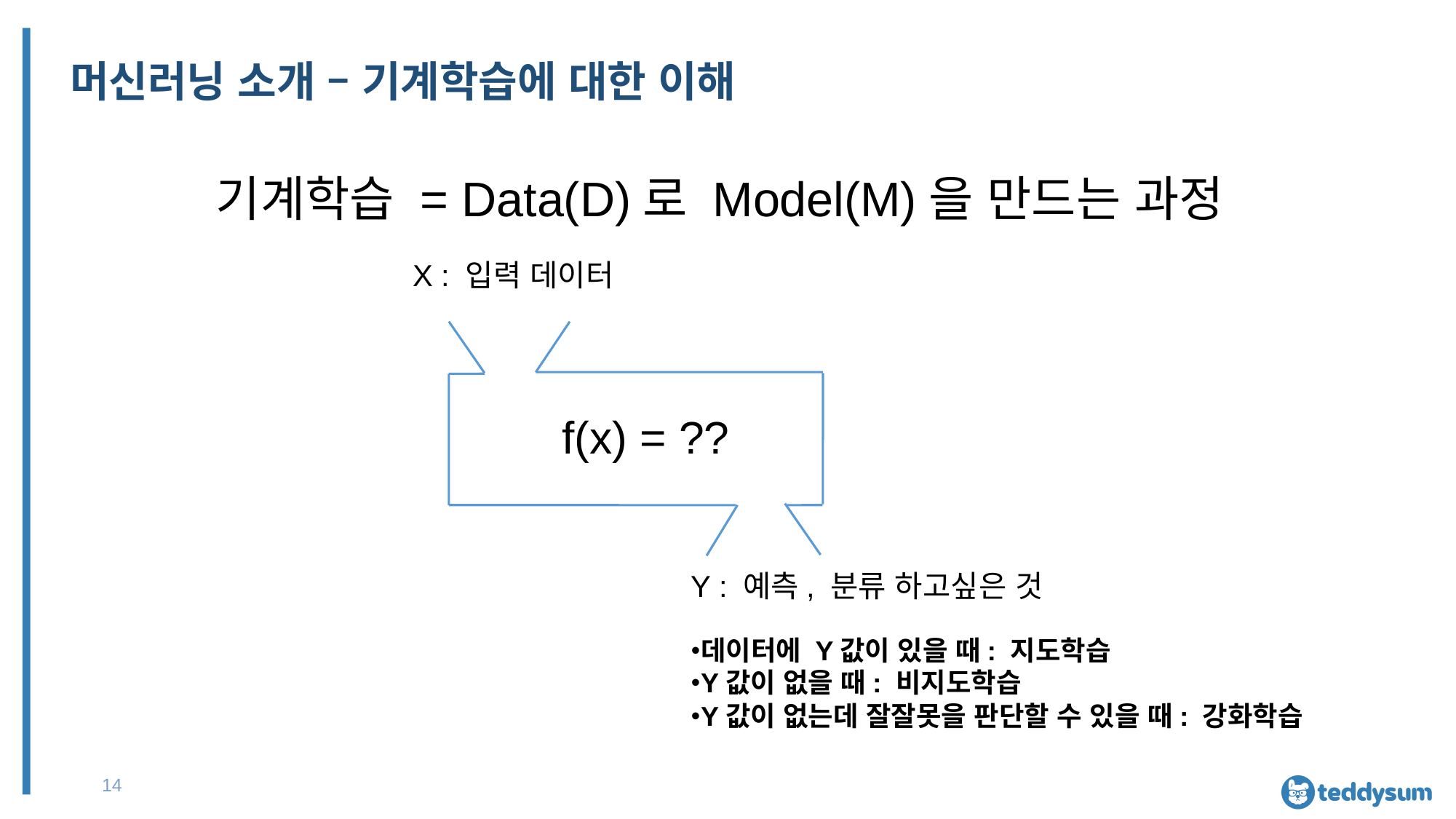

# 머신러닝 소개 – 기계학습에 대한 이해
기계학습 = Data(D)로 Model(M)을 만드는 과정
X : 입력 데이터

f(x) = ??

Y : 예측, 분류 하고싶은 것
데이터에 Y값이 있을 때: 지도학습
Y값이 없을 때: 비지도학습
Y값이 없는데 잘잘못을 판단할 수 있을 때: 강화학습
14